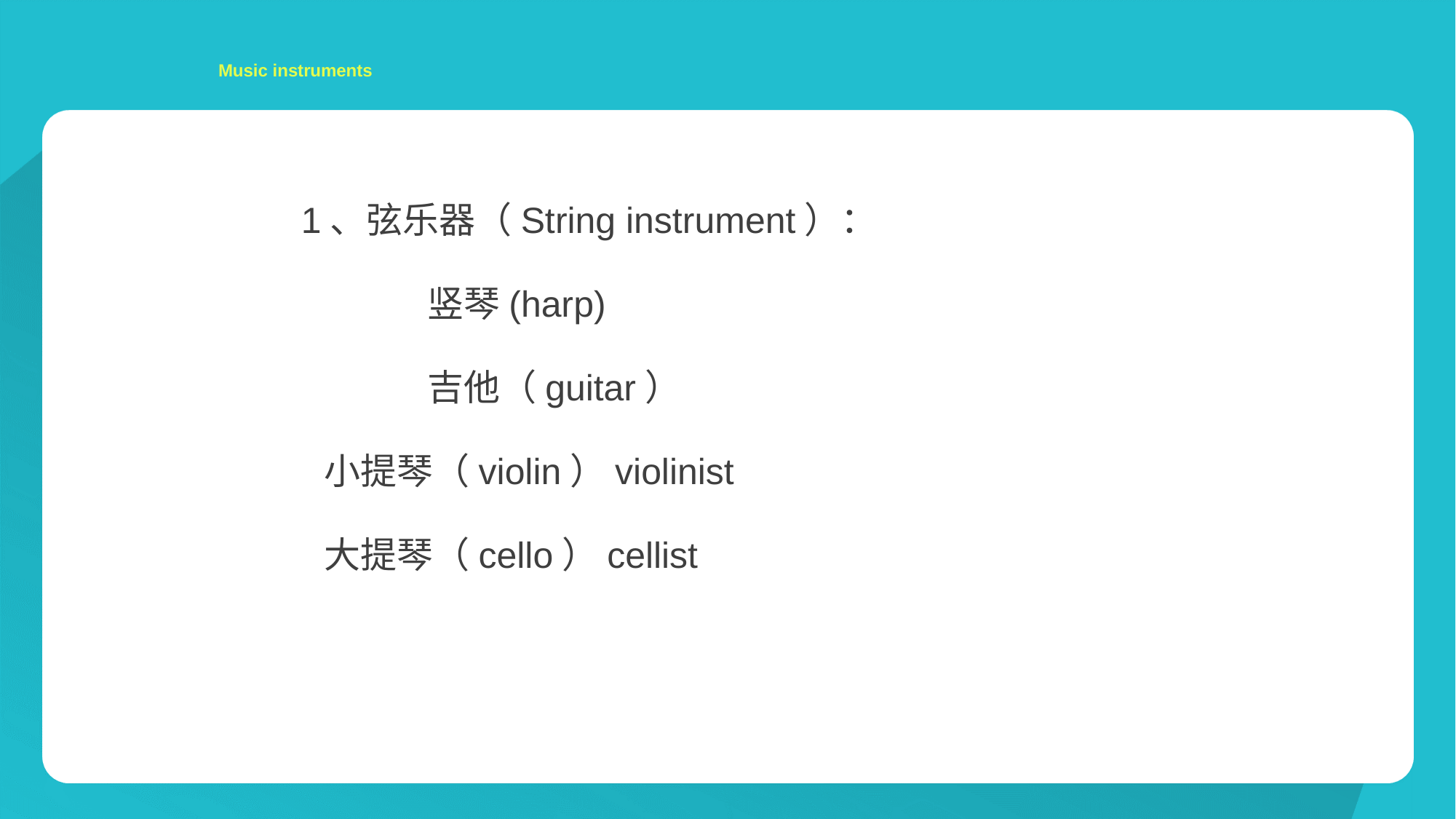

# Music instruments
	1、弦乐器（String instrument）：
		 竖琴(harp)
		 吉他（guitar）
       小提琴（violin）violinist
       大提琴（cello）cellist